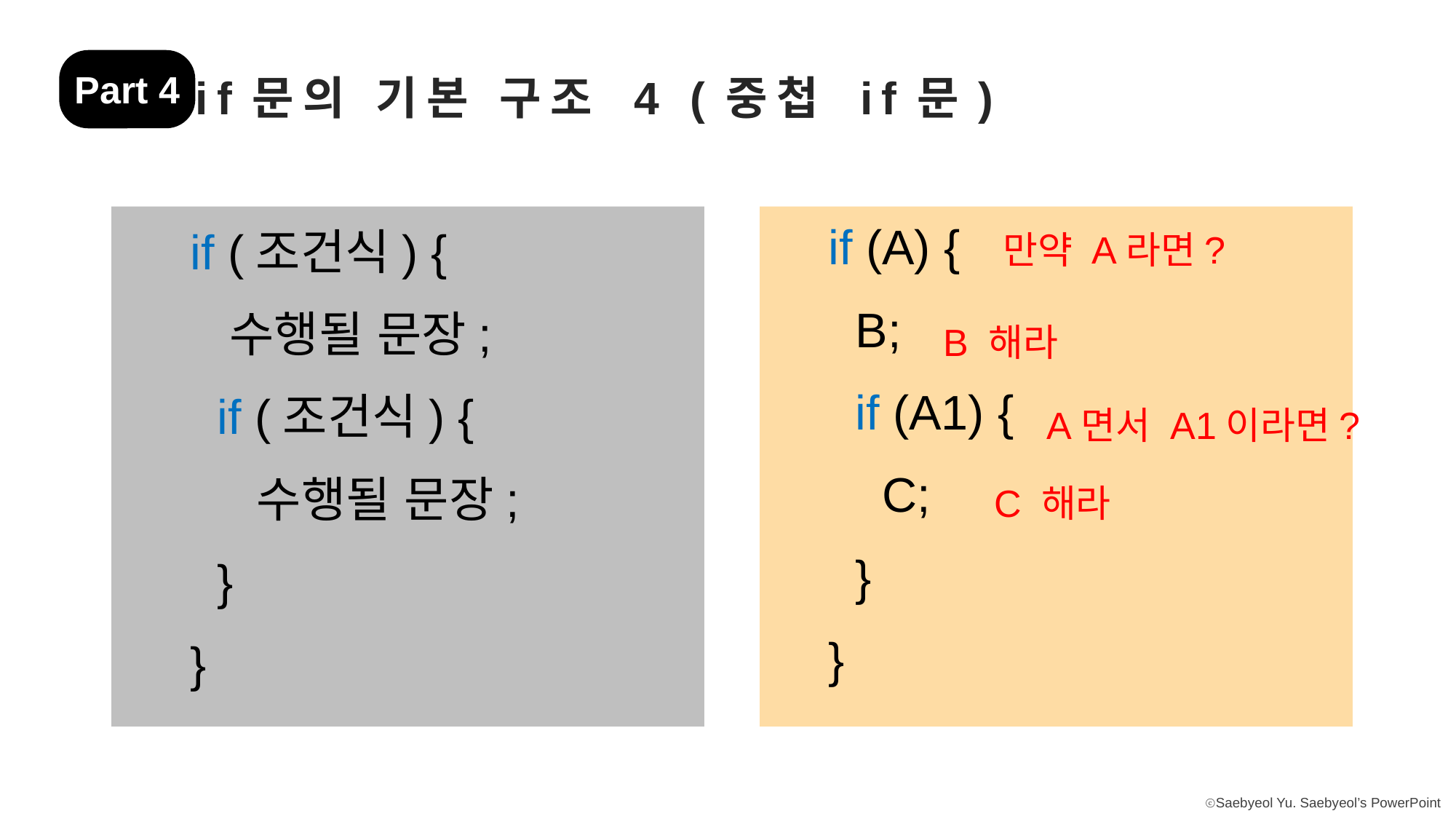

Part 4
if문의 기본 구조 4 (중첩 if문)

if (A) {
  B;
  if (A1) {
    C;
  }
}
if (조건식) {
  수행될 문장;
  if (조건식) {
    수행될 문장;
  }
}
만약 A라면?
B 해라
A면서 A1이라면?
C 해라